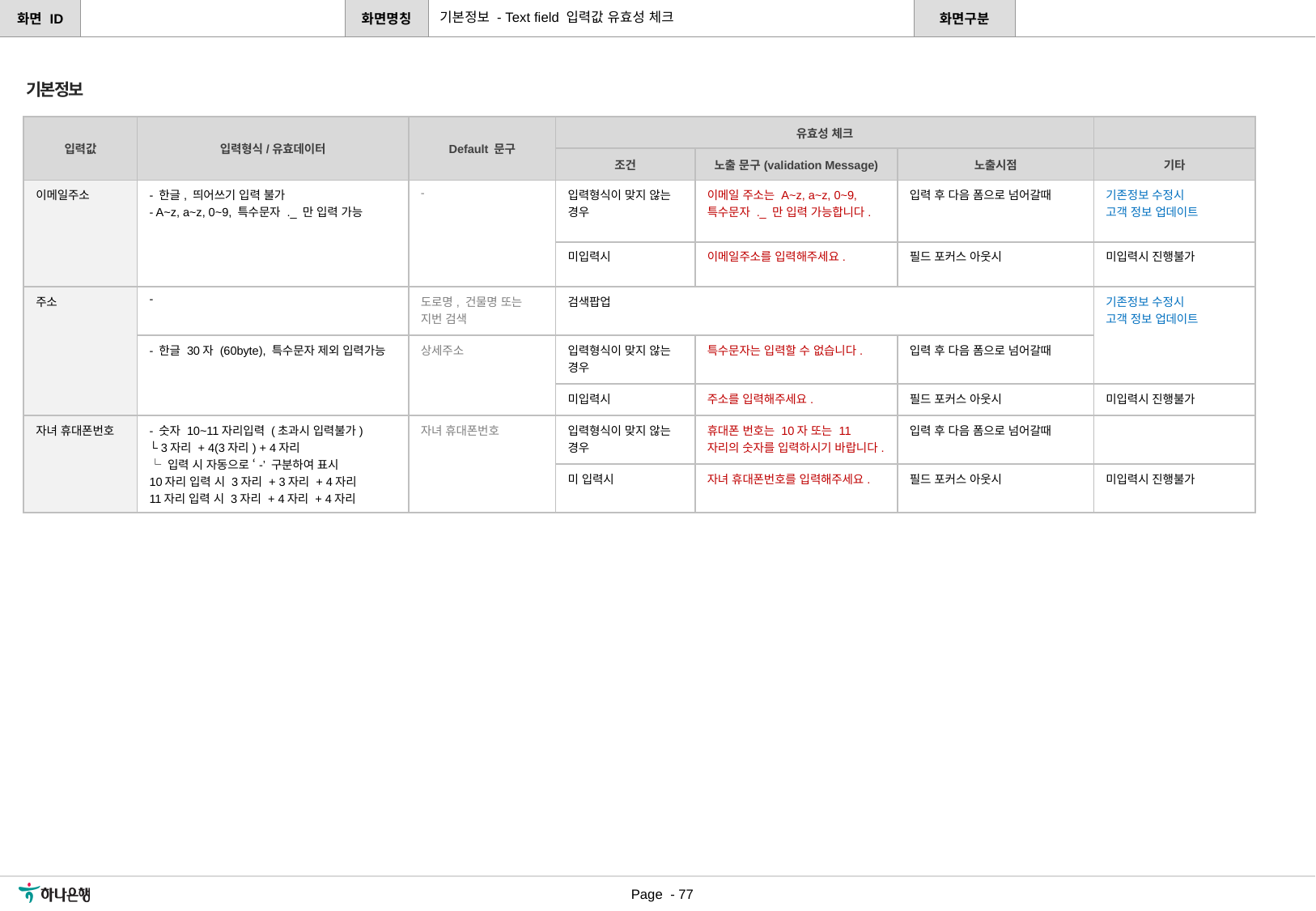

기본정보 - Text field 입력값 유효성 체크
기본정보
| 입력값 | 입력형식/유효데이터 | Default 문구 | 유효성 체크 |  |  |  |
| --- | --- | --- | --- | --- | --- | --- |
|  |  |  | 조건 | 노출 문구(validation Message) | 노출시점 | 기타 |
| 이메일주소 | - 한글, 띄어쓰기 입력 불가 - A~z, a~z, 0~9, 특수문자 .\_ 만 입력 가능 | - | 입력형식이 맞지 않는 경우 | 이메일 주소는 A~z, a~z, 0~9, 특수문자 .\_ 만 입력 가능합니다. | 입력 후 다음 폼으로 넘어갈때 | 기존정보 수정시 고객 정보 업데이트 |
|  |  |  | 미입력시 | 이메일주소를 입력해주세요. | 필드 포커스 아웃시 | 미입력시 진행불가 |
| 주소 | - | 도로명, 건물명 또는 지번 검색 | 검색팝업 |  |  | 기존정보 수정시 고객 정보 업데이트 |
|  | - 한글 30자 (60byte), 특수문자 제외 입력가능 | 상세주소 | 입력형식이 맞지 않는 경우 | 특수문자는 입력할 수 없습니다. | 입력 후 다음 폼으로 넘어갈때 |  |
|  |  |  | 미입력시 | 주소를 입력해주세요. | 필드 포커스 아웃시 | 미입력시 진행불가 |
| 자녀 휴대폰번호 | - 숫자 10~11자리입력 (초과시 입력불가) └ 3자리 + 4(3자리) + 4자리 └ 입력 시 자동으로 ‘-’ 구분하여 표시 10자리 입력 시 3자리 + 3자리 + 4자리 11자리 입력 시 3자리 + 4자리 + 4자리 | 자녀 휴대폰번호 | 입력형식이 맞지 않는 경우 | 휴대폰 번호는 10자 또는 11자리의 숫자를 입력하시기 바랍니다. | 입력 후 다음 폼으로 넘어갈때 |  |
|  |  |  | 미 입력시 | 자녀 휴대폰번호를 입력해주세요. | 필드 포커스 아웃시 | 미입력시 진행불가 |